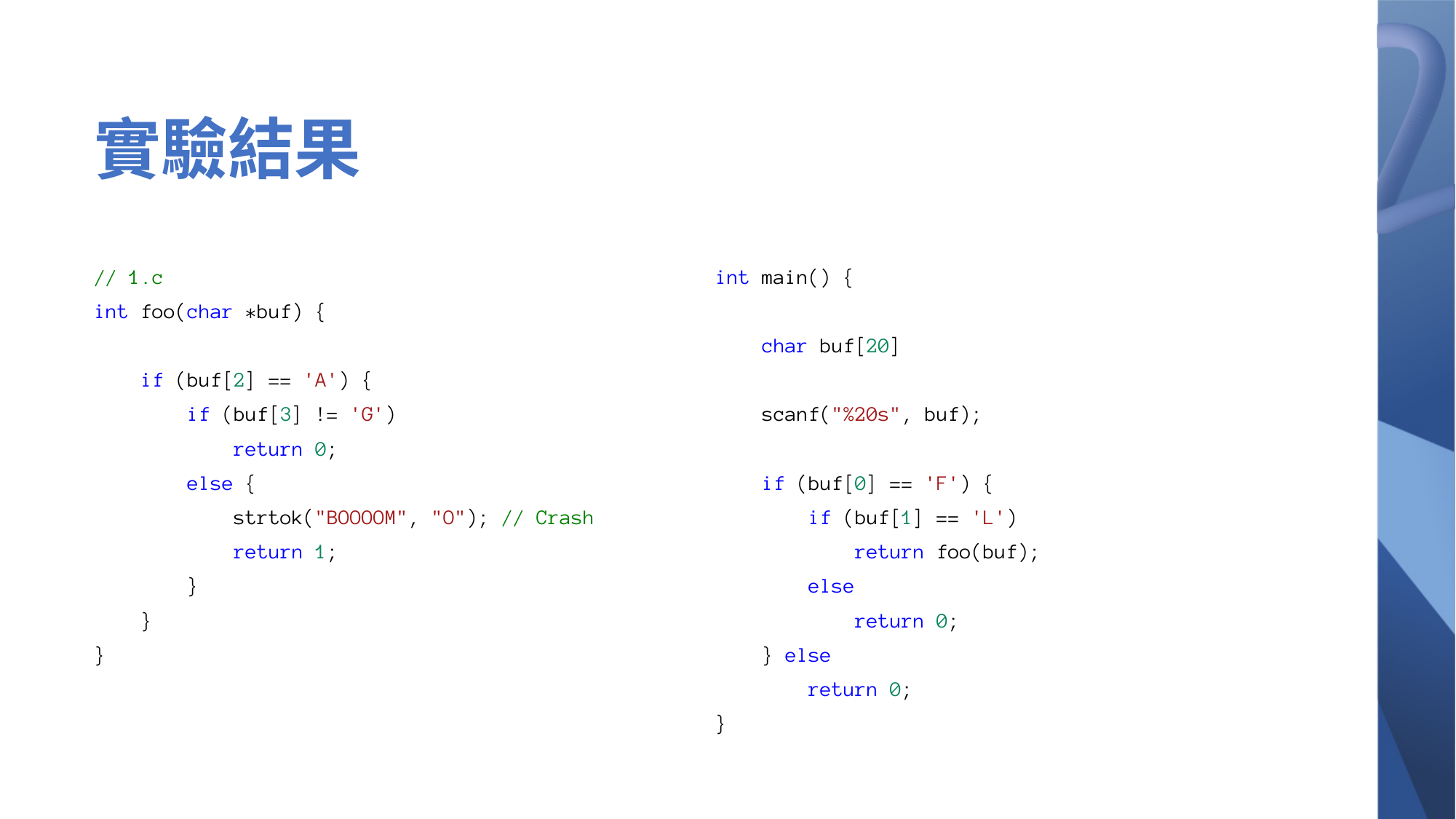

# 實驗結果
// 1.c
int foo(char *buf) {

    if (buf[2] == 'A') {
        if (buf[3] != 'G')
            return 0;
        else {
            strtok("BOOOOM", "O"); // Crash
            return 1;
        }
    }
}

int main() {

    char buf[20]

    scanf("%20s", buf);

    if (buf[0] == 'F') {
        if (buf[1] == 'L')
            return foo(buf);
        else
            return 0;
    } else
        return 0;
}